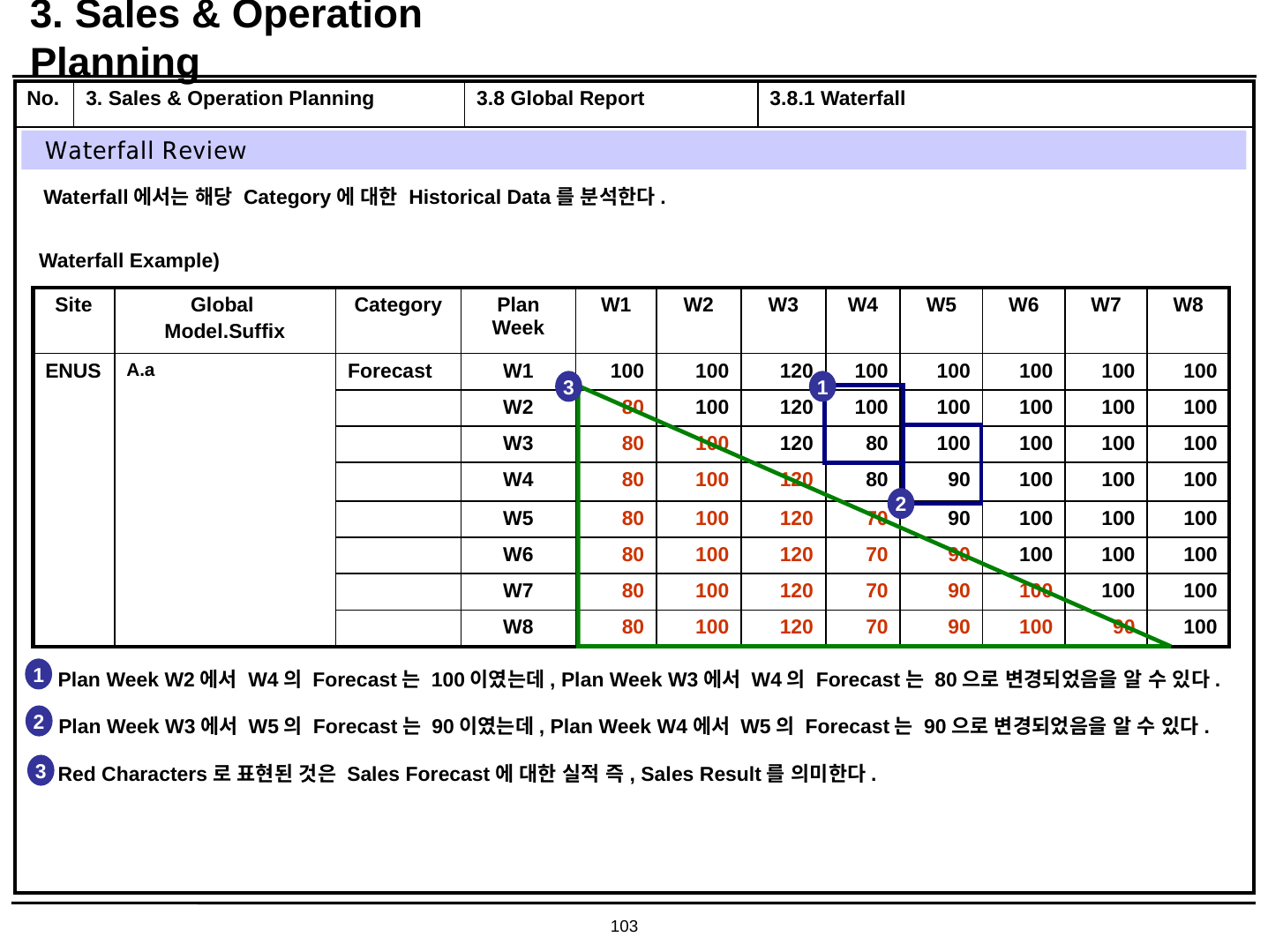

# 3. Sales & Operation Planning
| No. | 3. Sales & Operation Planning | 3.8 Global Report | 3.8.1 Waterfall |
| --- | --- | --- | --- |
|  |  |  |  |
Waterfall Review
Waterfall에서는 해당 Category에 대한 Historical Data를 분석한다.
Waterfall Example)
| Site | Global Model.Suffix | Category | Plan Week | W1 | W2 | W3 | W4 | W5 | W6 | W7 | W8 |
| --- | --- | --- | --- | --- | --- | --- | --- | --- | --- | --- | --- |
| ENUS | A.a | Forecast | W1 | 100 | 100 | 120 | 100 | 100 | 100 | 100 | 100 |
|  |  |  | W2 | 80 | 100 | 120 | 100 | 100 | 100 | 100 | 100 |
|  |  |  | W3 | 80 | 100 | 120 | 80 | 100 | 100 | 100 | 100 |
|  |  |  | W4 | 80 | 100 | 120 | 80 | 90 | 100 | 100 | 100 |
|  |  |  | W5 | 80 | 100 | 120 | 70 | 90 | 100 | 100 | 100 |
|  |  |  | W6 | 80 | 100 | 120 | 70 | 90 | 100 | 100 | 100 |
|  |  |  | W7 | 80 | 100 | 120 | 70 | 90 | 100 | 100 | 100 |
|  |  |  | W8 | 80 | 100 | 120 | 70 | 90 | 100 | 90 | 100 |
3
1

2
1
Plan Week W2에서 W4의 Forecast는 100이였는데, Plan Week W3에서 W4의 Forecast는 80으로 변경되었음을 알 수 있다.
2
Plan Week W3에서 W5의 Forecast는 90이였는데, Plan Week W4에서 W5의 Forecast는 90으로 변경되었음을 알 수 있다.
Red Characters로 표현된 것은 Sales Forecast에 대한 실적 즉, Sales Result를 의미한다.
3
103